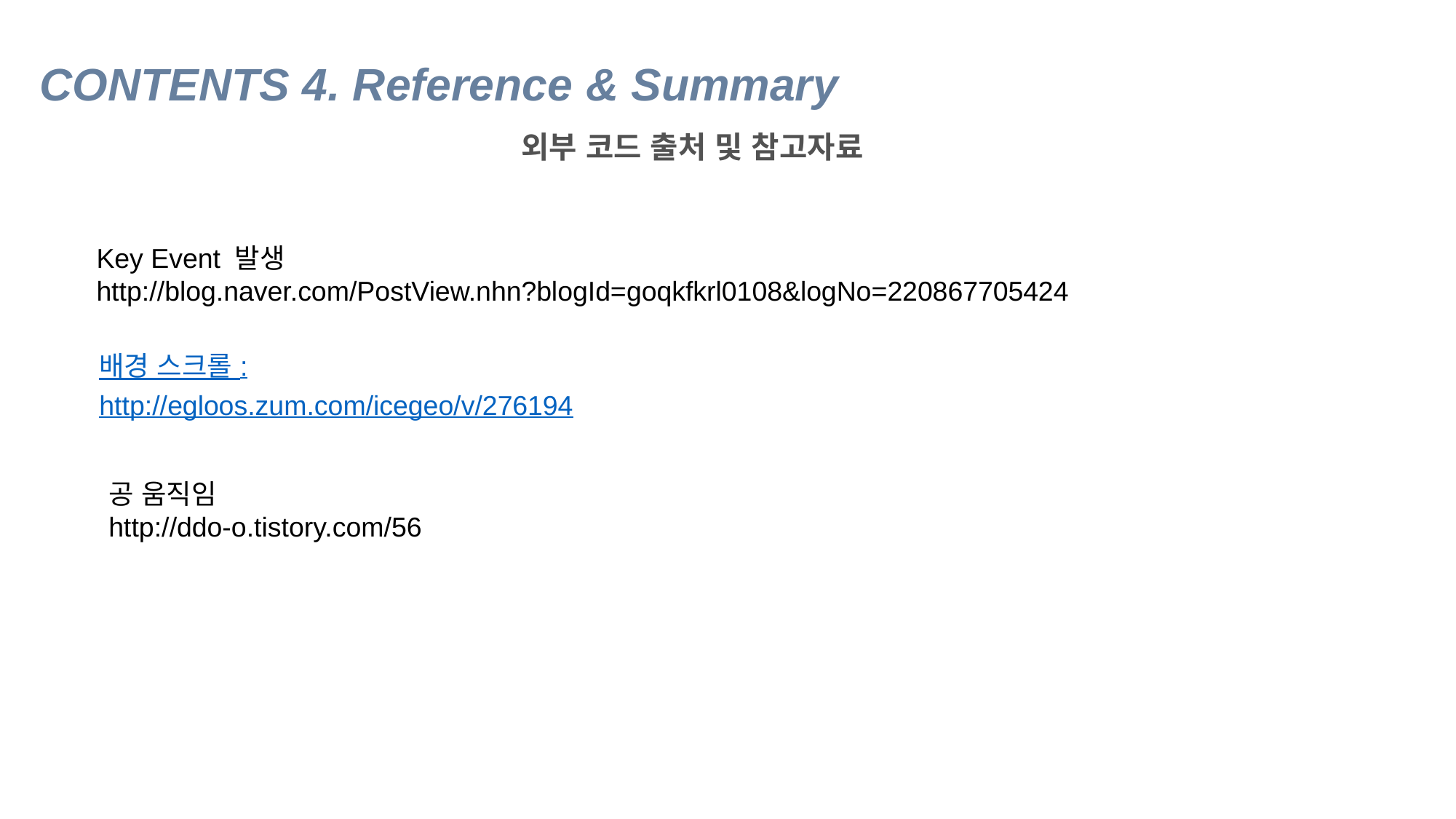

CONTENTS 4. Reference & Summary
외부 코드 출처 및 참고자료
Key Event 발생
http://blog.naver.com/PostView.nhn?blogId=goqkfkrl0108&logNo=220867705424
배경 스크롤 :
http://egloos.zum.com/icegeo/v/276194

공 움직임
http://ddo-o.tistory.com/56